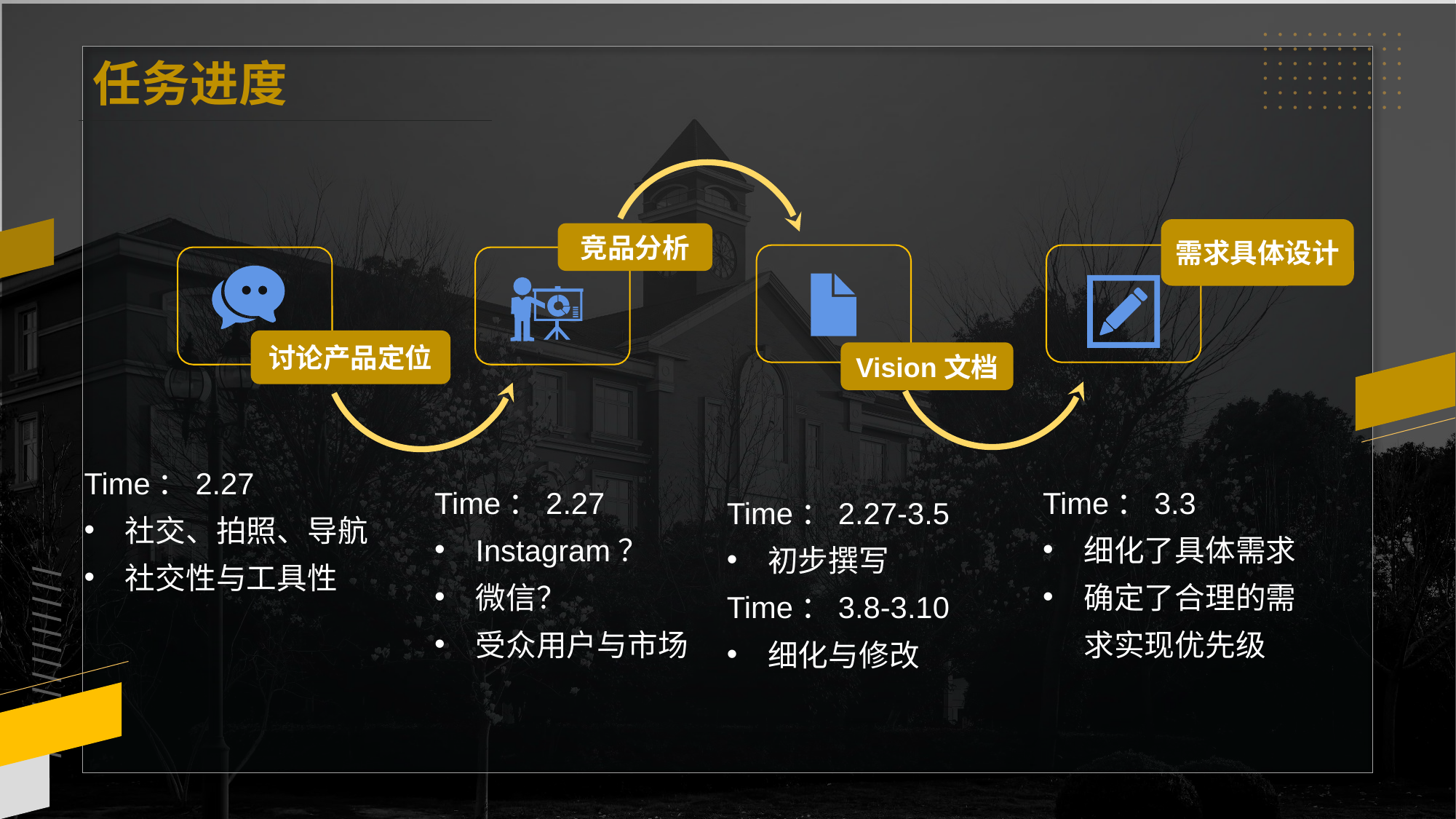

任务进度

需求具体设计
竞品分析

讨论产品定位
Vision文档
Time：2.27
社交、拍照、导航
社交性与工具性

Time：2.27
Instagram？
微信？
受众用户与市场
Time：3.3
细化了具体需求
确定了合理的需求实现优先级
Time：2.27-3.5
初步撰写
Time：3.8-3.10
细化与修改